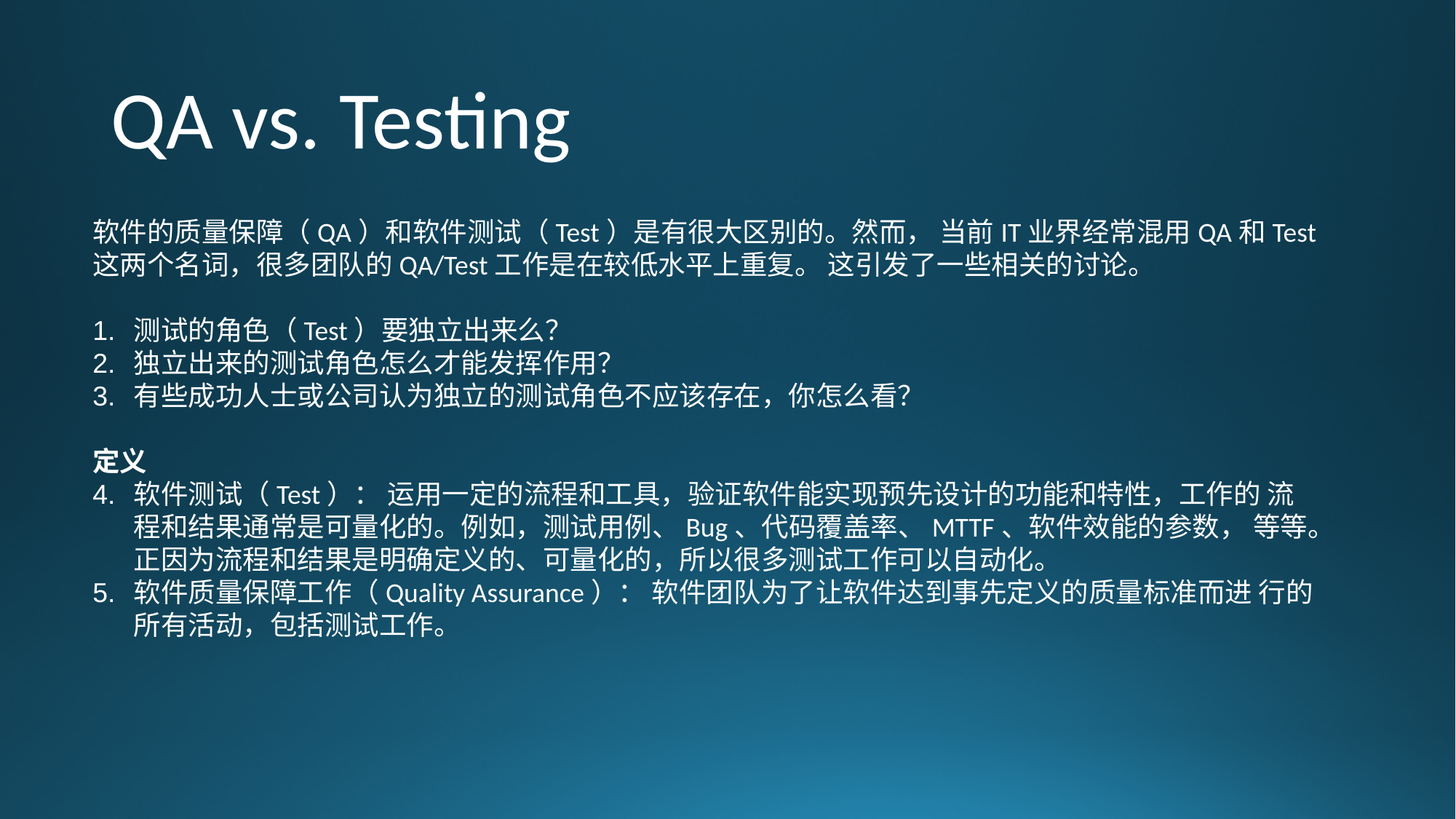

# QA vs. Testing
软件的质量保障（QA）和软件测试（Test）是有很大区别的。然而， 当前IT业界经常混用QA和Test 这两个名词，很多团队的QA/Test工作是在较低水平上重复。 这引发了一些相关的讨论。

测试的角色（Test）要独立出来么？
独立出来的测试角色怎么才能发挥作用？
有些成功人士或公司认为独立的测试角色不应该存在，你怎么看？

定义
软件测试（Test）： 运用一定的流程和工具，验证软件能实现预先设计的功能和特性，工作的 流程和结果通常是可量化的。例如，测试用例、Bug、代码覆盖率、MTTF、软件效能的参数， 等等。正因为流程和结果是明确定义的、可量化的，所以很多测试工作可以自动化。
软件质量保障工作（Quality Assurance）： 软件团队为了让软件达到事先定义的质量标准而进 行的所有活动，包括测试工作。